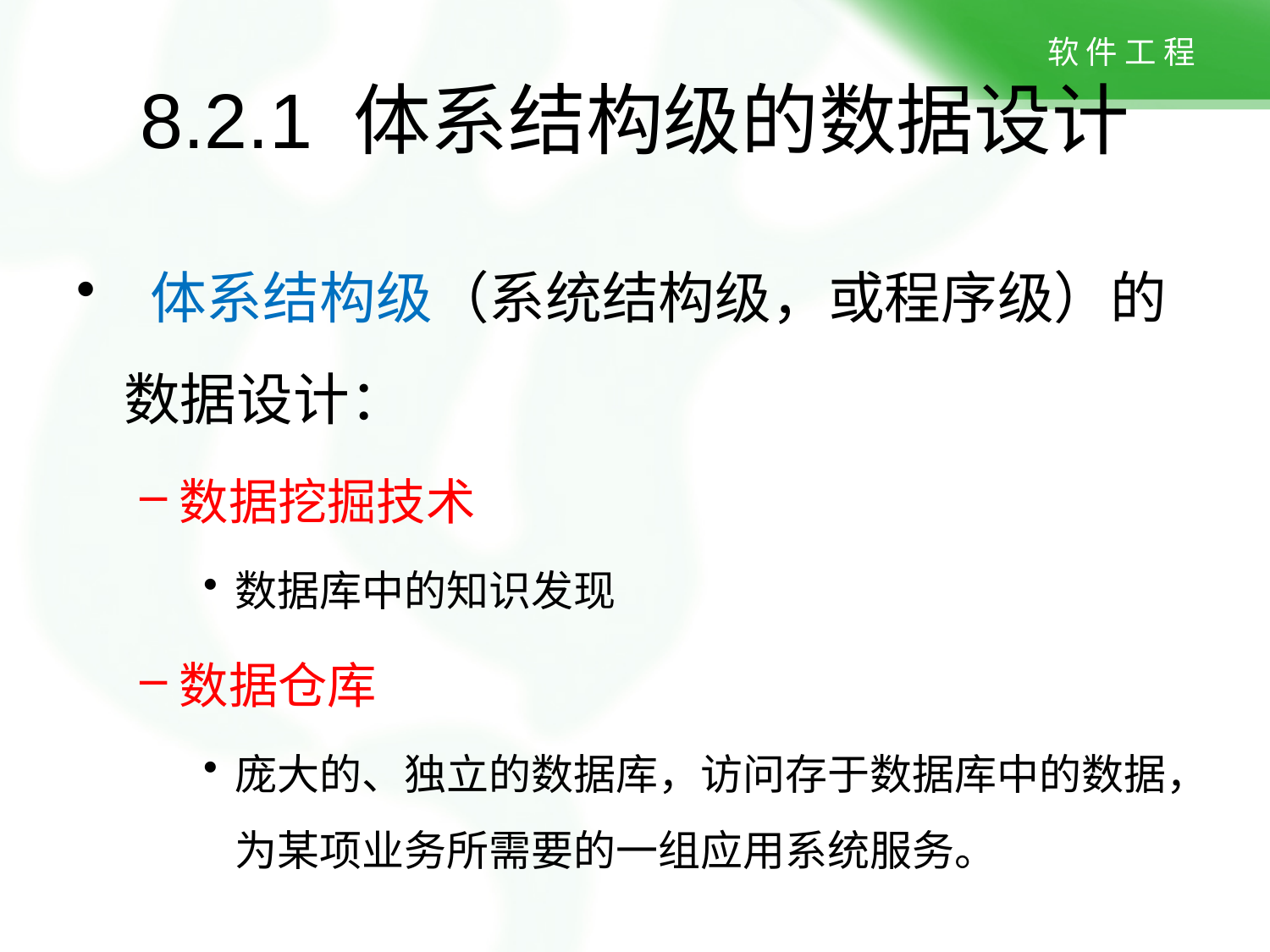

8.2.1 体系结构级的数据设计
 体系结构级（系统结构级，或程序级）的数据设计：
数据挖掘技术
数据库中的知识发现
数据仓库
庞大的、独立的数据库，访问存于数据库中的数据，为某项业务所需要的一组应用系统服务。